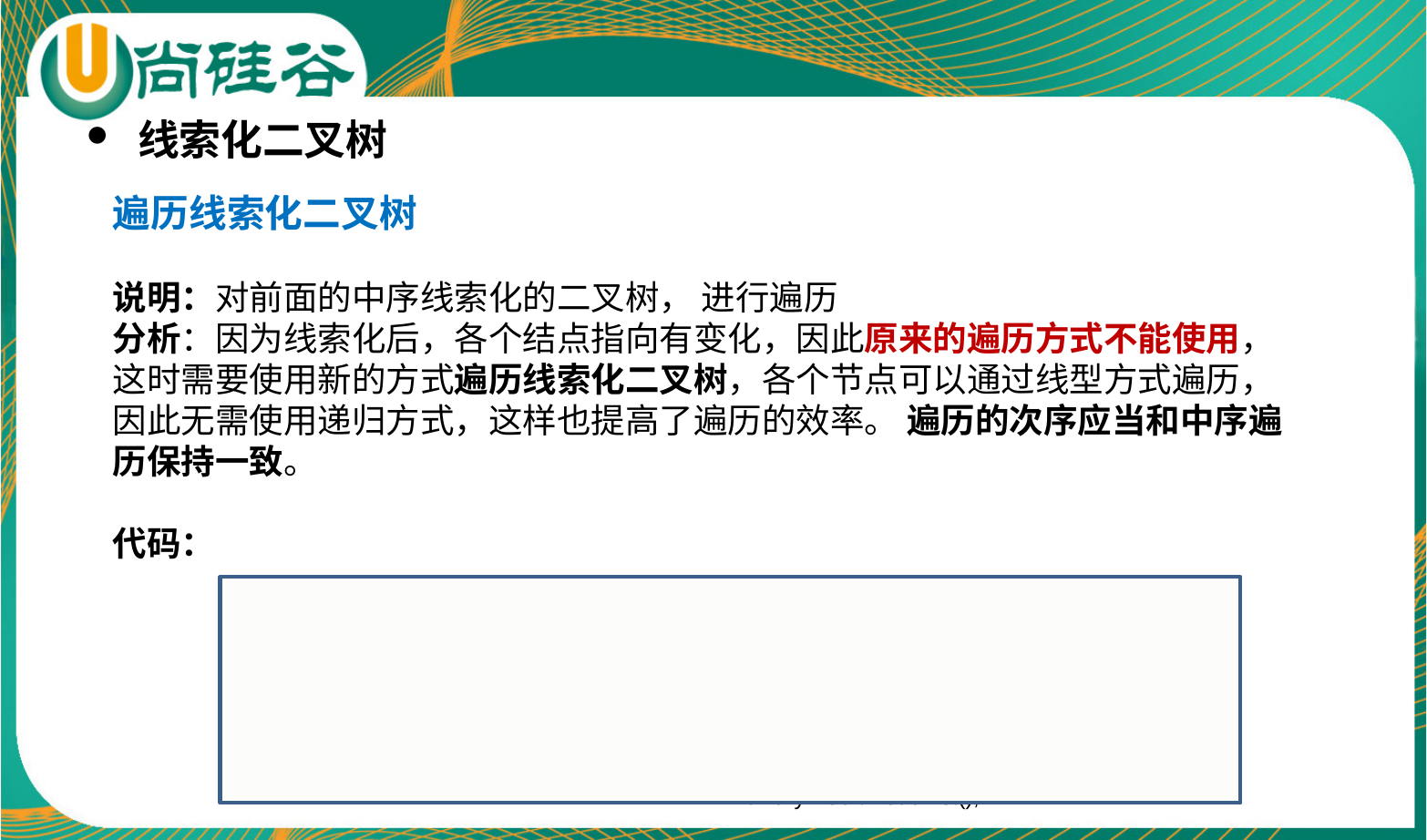

线索化二叉树
遍历线索化二叉树

说明：对前面的中序线索化的二叉树， 进行遍历
分析：因为线索化后，各个结点指向有变化，因此原来的遍历方式不能使用，这时需要使用新的方式遍历线索化二叉树，各个节点可以通过线型方式遍历，因此无需使用递归方式，这样也提高了遍历的效率。 遍历的次序应当和中序遍历保持一致。

代码：
// class BinaryTree
public void threadList() {
HeroNode node = root;
while (node != null) {
while (node.getLeftType() == 0) {
node = node.getLeft();
}
System.out.println(node);
while (node.getRightType() == 1) {
node = node.getRight();
System.out.println(node);
}
node = node.getRight();
}} //以debug 的方式来帮助学员理解

//class BinaryTreeDemo
System.out.println("线索化遍历二叉树");
binaryTree.threadList();